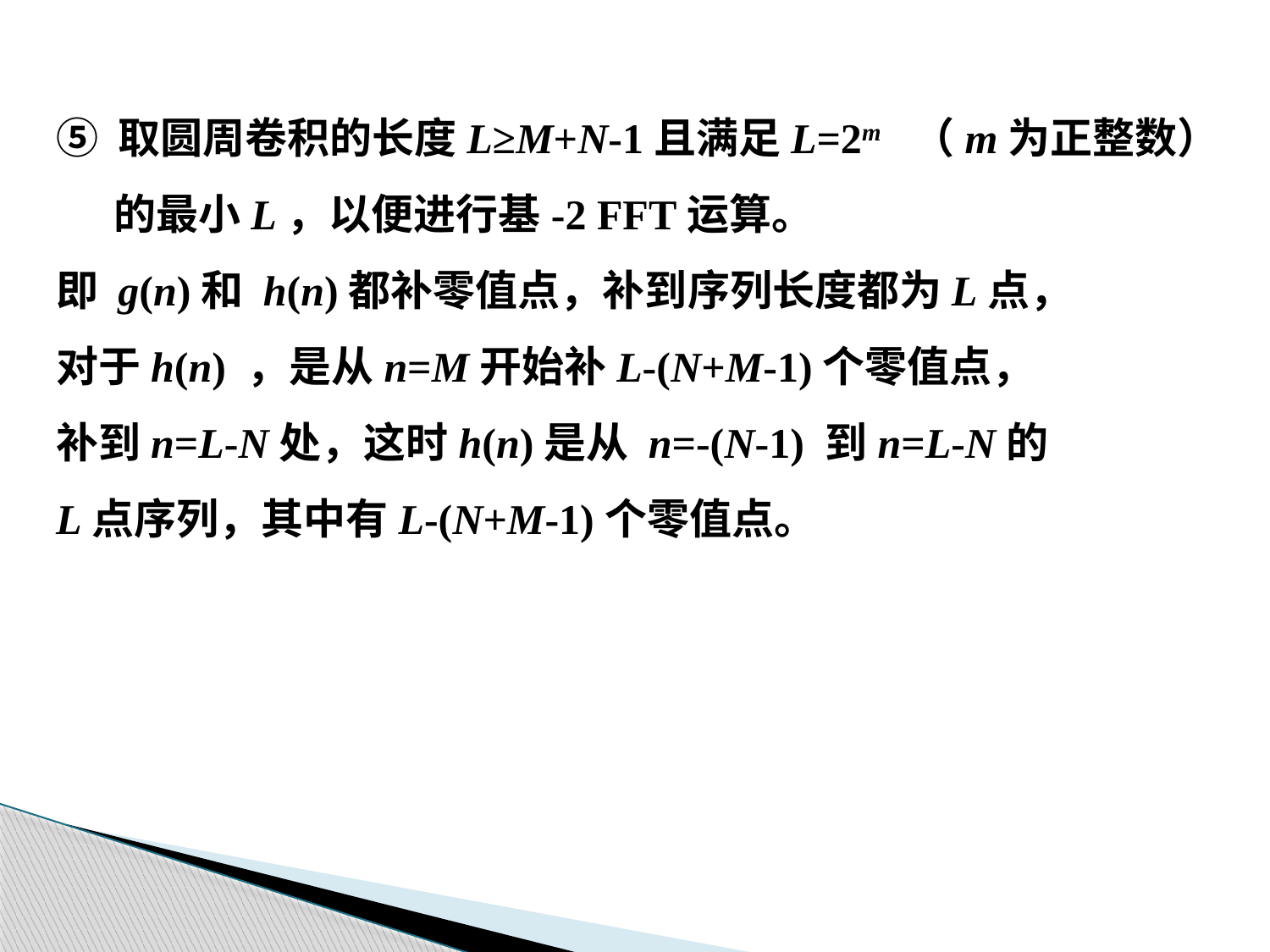

⑤ 取圆周卷积的长度L≥M+N-1且满足L=2m  （m为正整数）
     的最小L，以便进行基-2 FFT运算。
即 g(n)和 h(n)都补零值点，补到序列长度都为L点，
对于h(n) ，是从n=M开始补L-(N+M-1)个零值点，
补到n=L-N处，这时h(n)是从 n=-(N-1) 到n=L-N的
L点序列，其中有L-(N+M-1)个零值点。